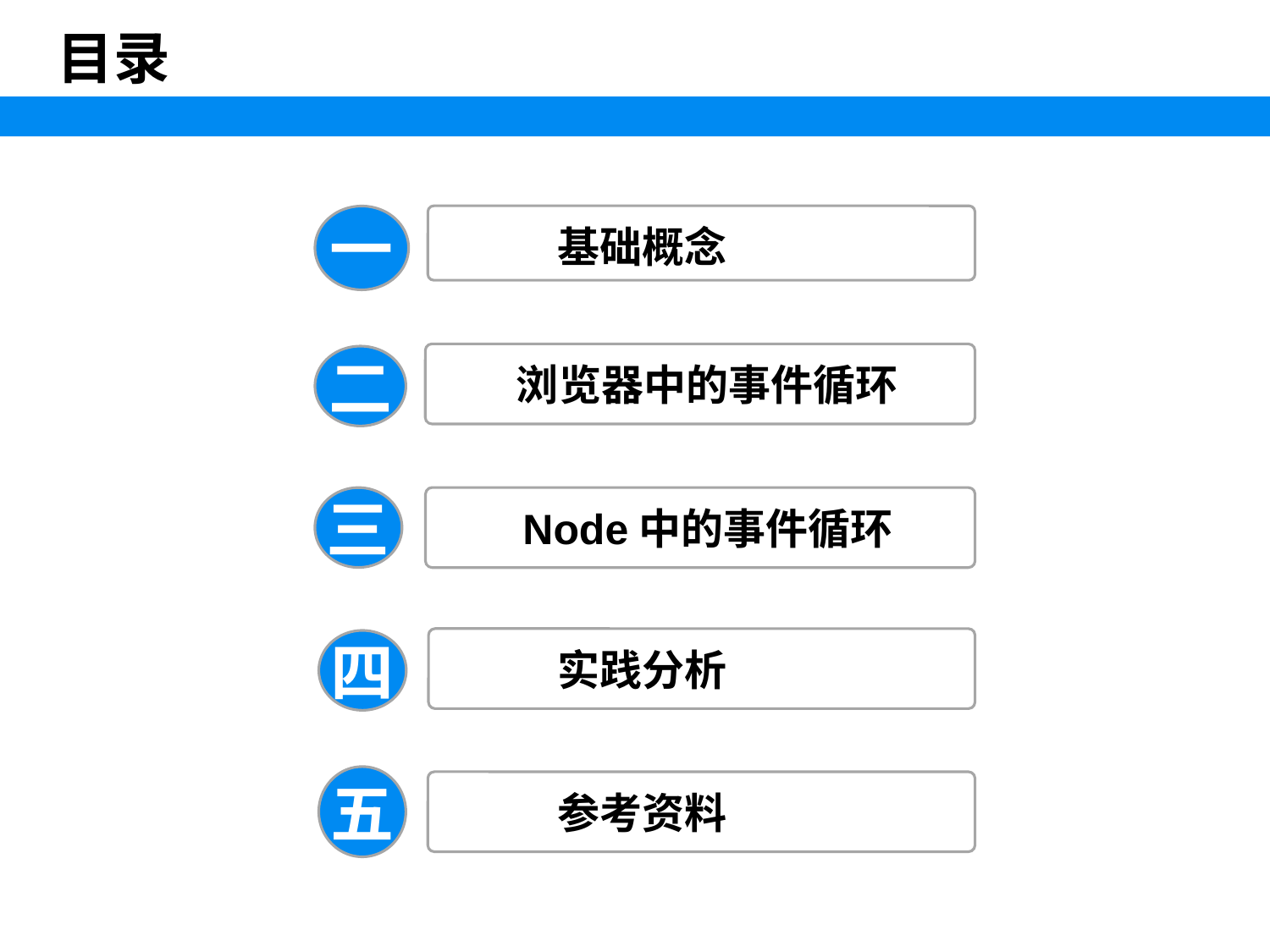

目录

一
          基础概念
       浏览器中的事件循环
二
三

       Node中的事件循环

四
           实践分析
五
           参考资料